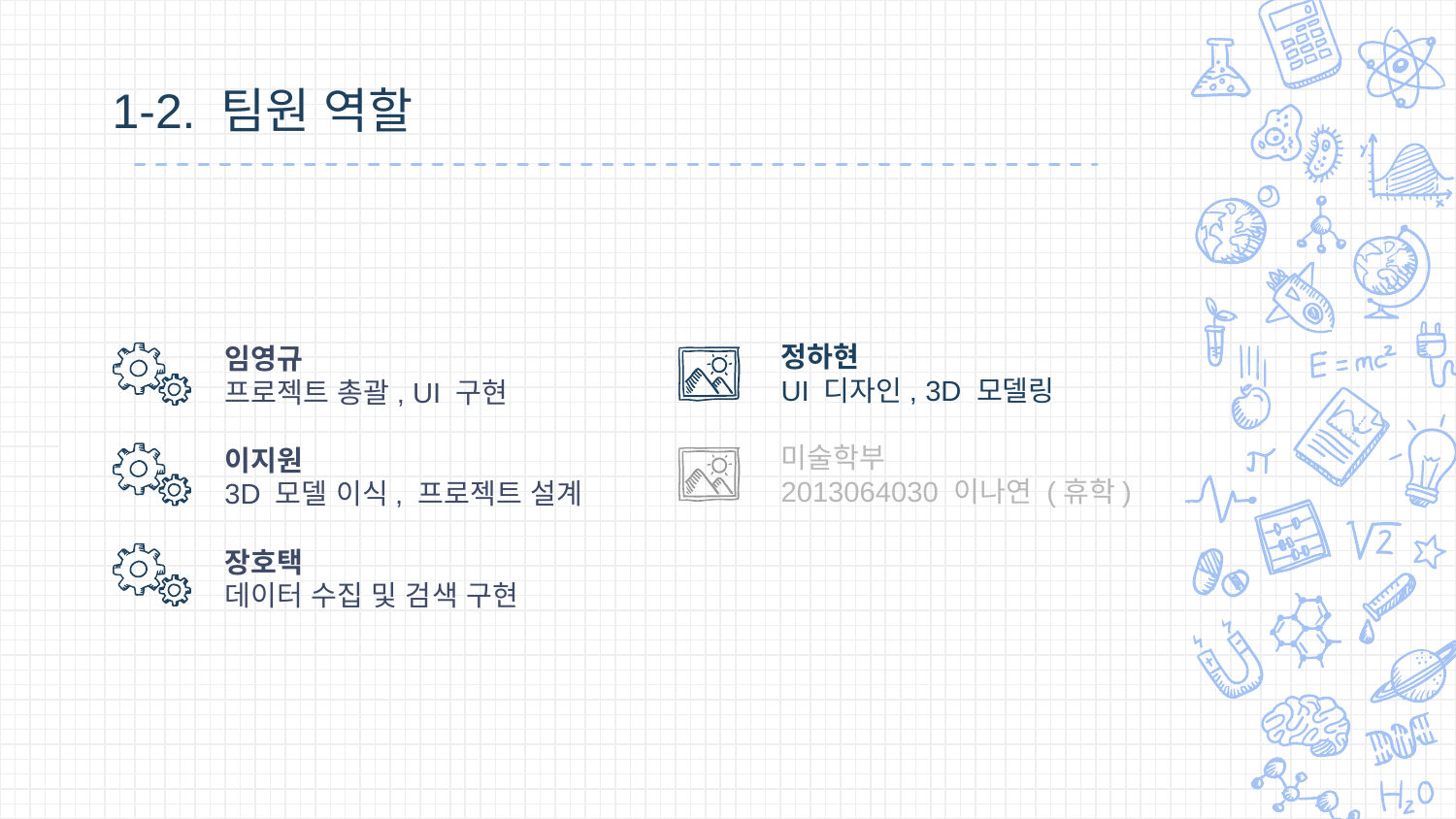

1-2. 팀원 역할
임영규
프로젝트 총괄, UI 구현

이지원
3D 모델 이식, 프로젝트 설계

장호택
데이터 수집 및 검색 구현

정하현
UI 디자인, 3D 모델링

미술학부
2013064030 이나연 (휴학)